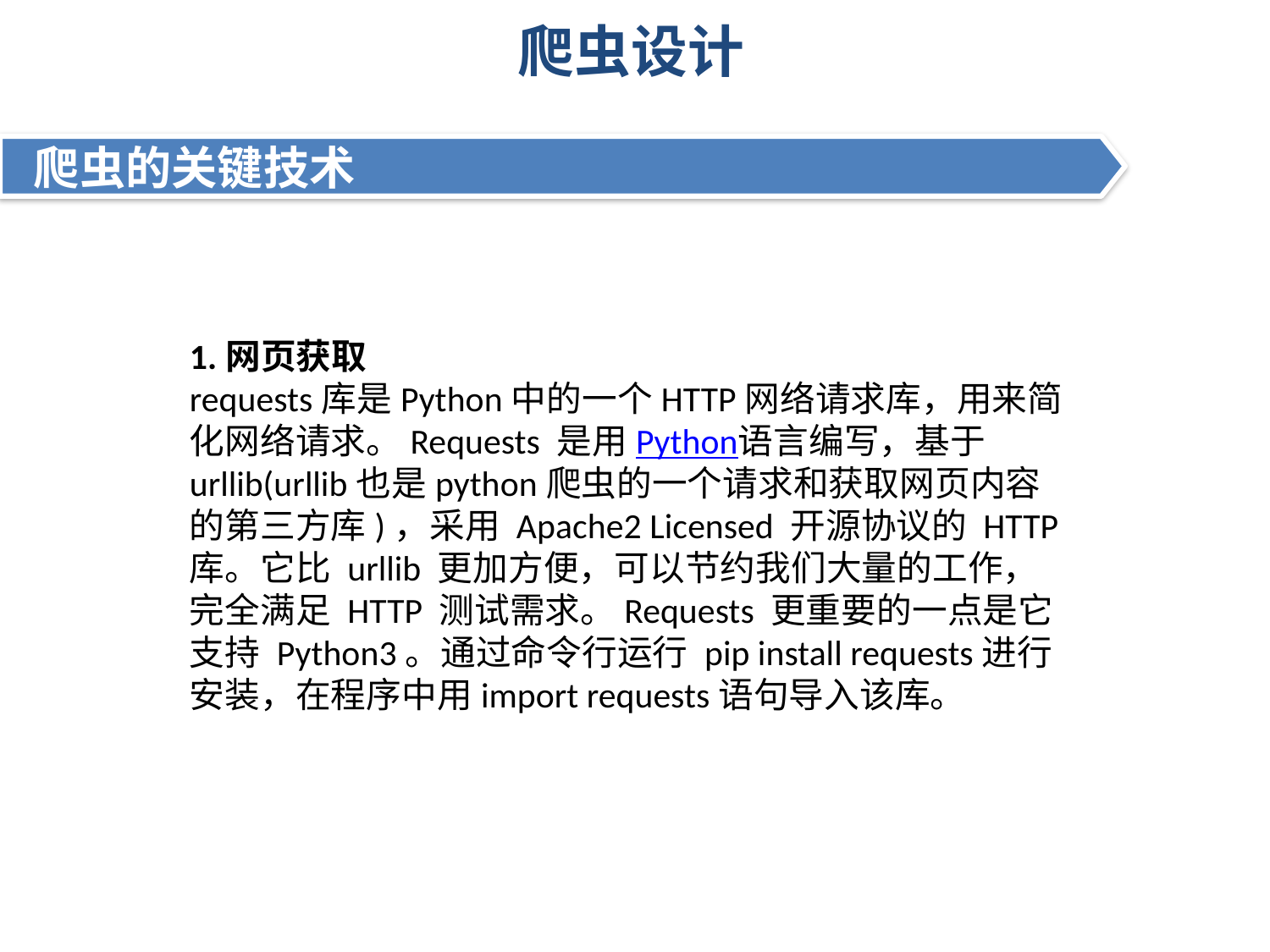

# 爬虫设计
 爬虫的关键技术
1.网页获取
requests库是Python中的一个HTTP网络请求库，用来简化网络请求。Requests 是用Python语言编写，基于 urllib(urllib也是python爬虫的一个请求和获取网页内容的第三方库)，采用 Apache2 Licensed 开源协议的 HTTP 库。它比 urllib 更加方便，可以节约我们大量的工作，完全满足 HTTP 测试需求。Requests 更重要的一点是它支持 Python3。通过命令行运行 pip install requests进行安装，在程序中用import requests语句导入该库。
8